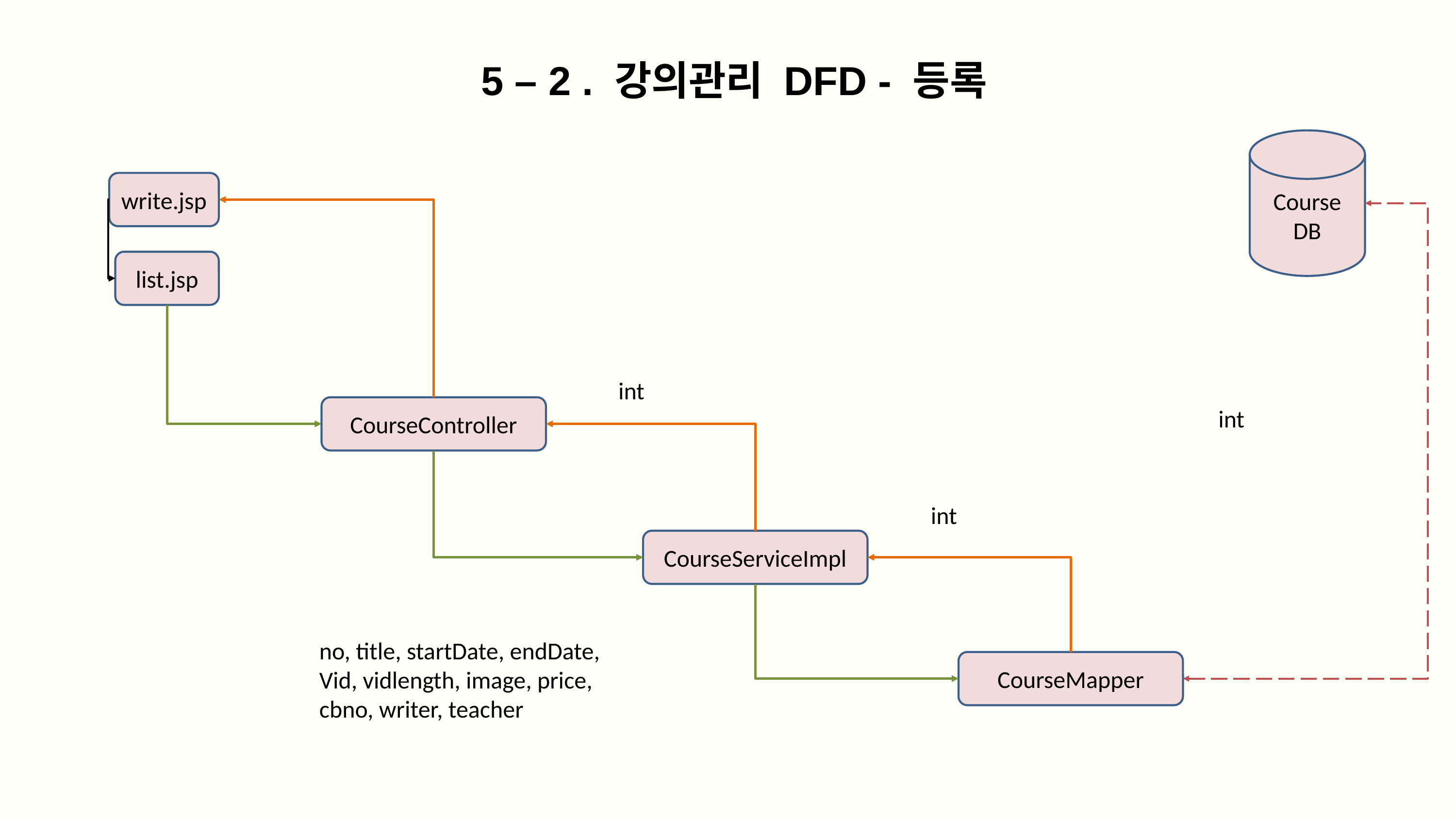

5 – 2 . 강의관리 DFD - 등록
Course
DB
write.jsp
list.jsp
int
CourseController
int
int
CourseServiceImpl
no, title, startDate, endDate,
Vid, vidlength, image, price,
cbno, writer, teacher
CourseMapper